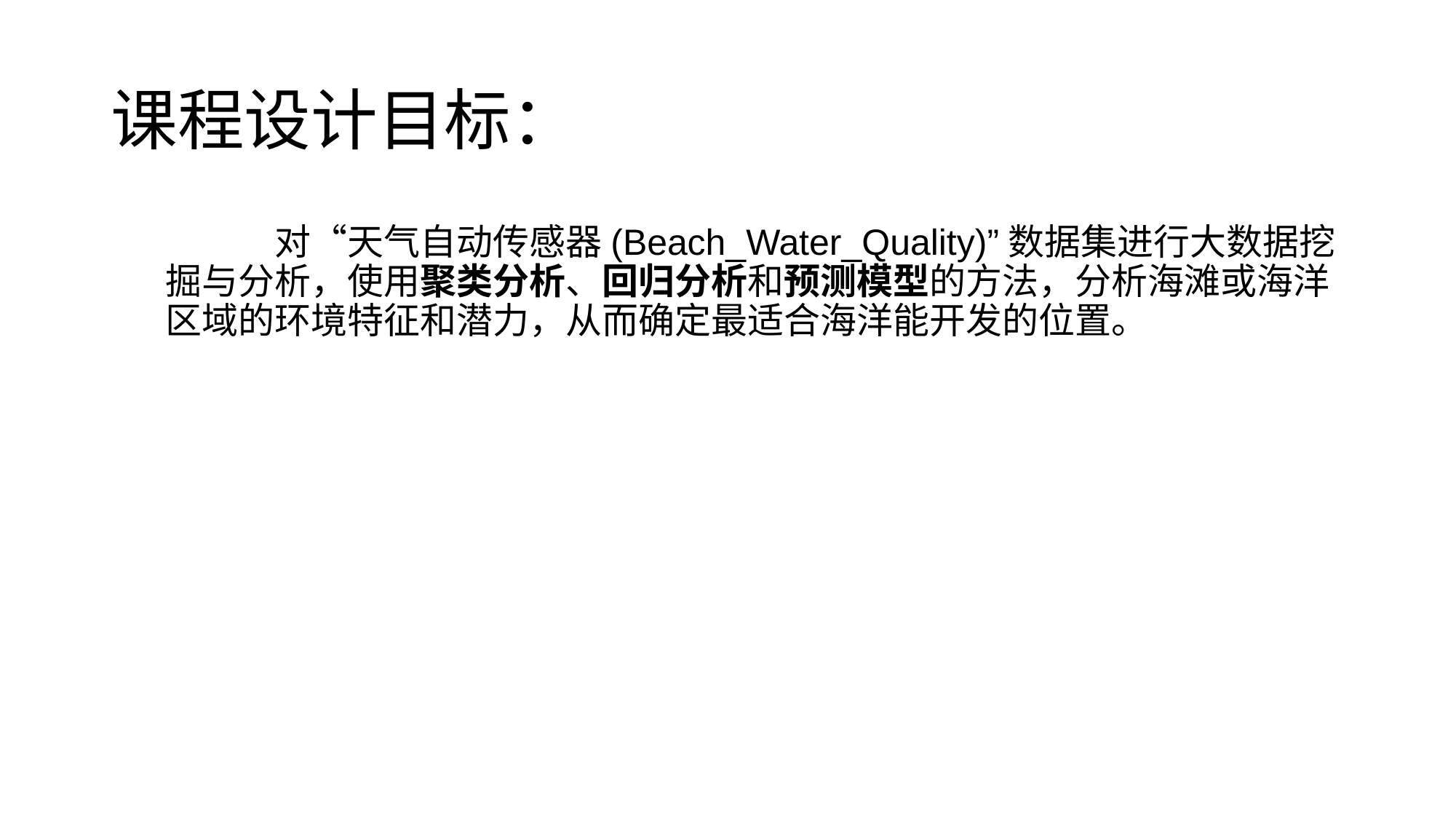

# 课程设计目标：
	对“天气自动传感器(Beach_Water_Quality)”数据集进行大数据挖掘与分析，使用聚类分析、回归分析和预测模型的方法，分析海滩或海洋区域的环境特征和潜力，从而确定最适合海洋能开发的位置。